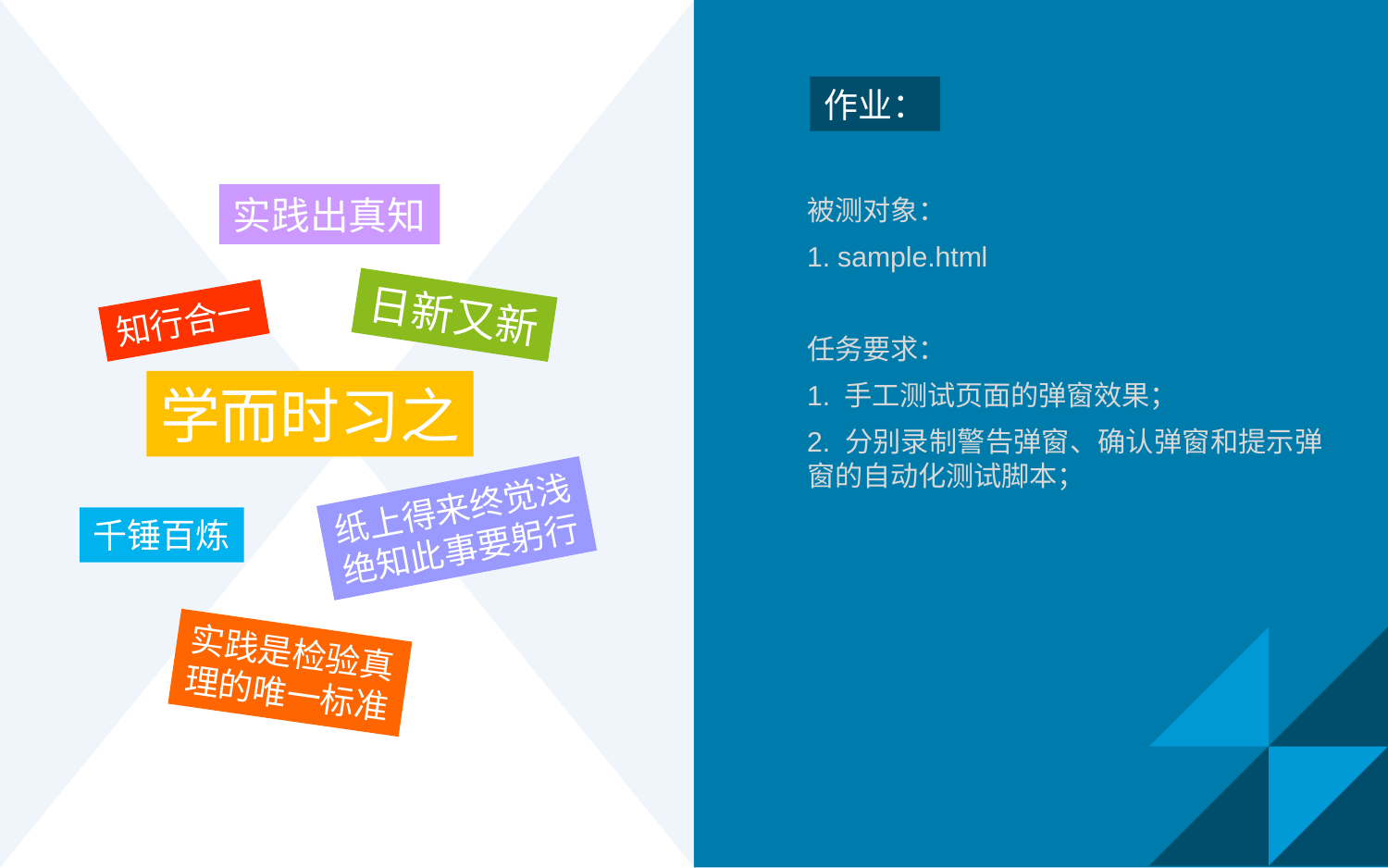

作业：

被测对象：
1. sample.html

任务要求：
1. 手工测试页面的弹窗效果；
2. 分别录制警告弹窗、确认弹窗和提示弹窗的自动化测试脚本；

实践出真知

日新又新
知行合一
学而时习之
纸上得来终觉浅
绝知此事要躬行
千锤百炼
实践是检验真
理的唯一标准